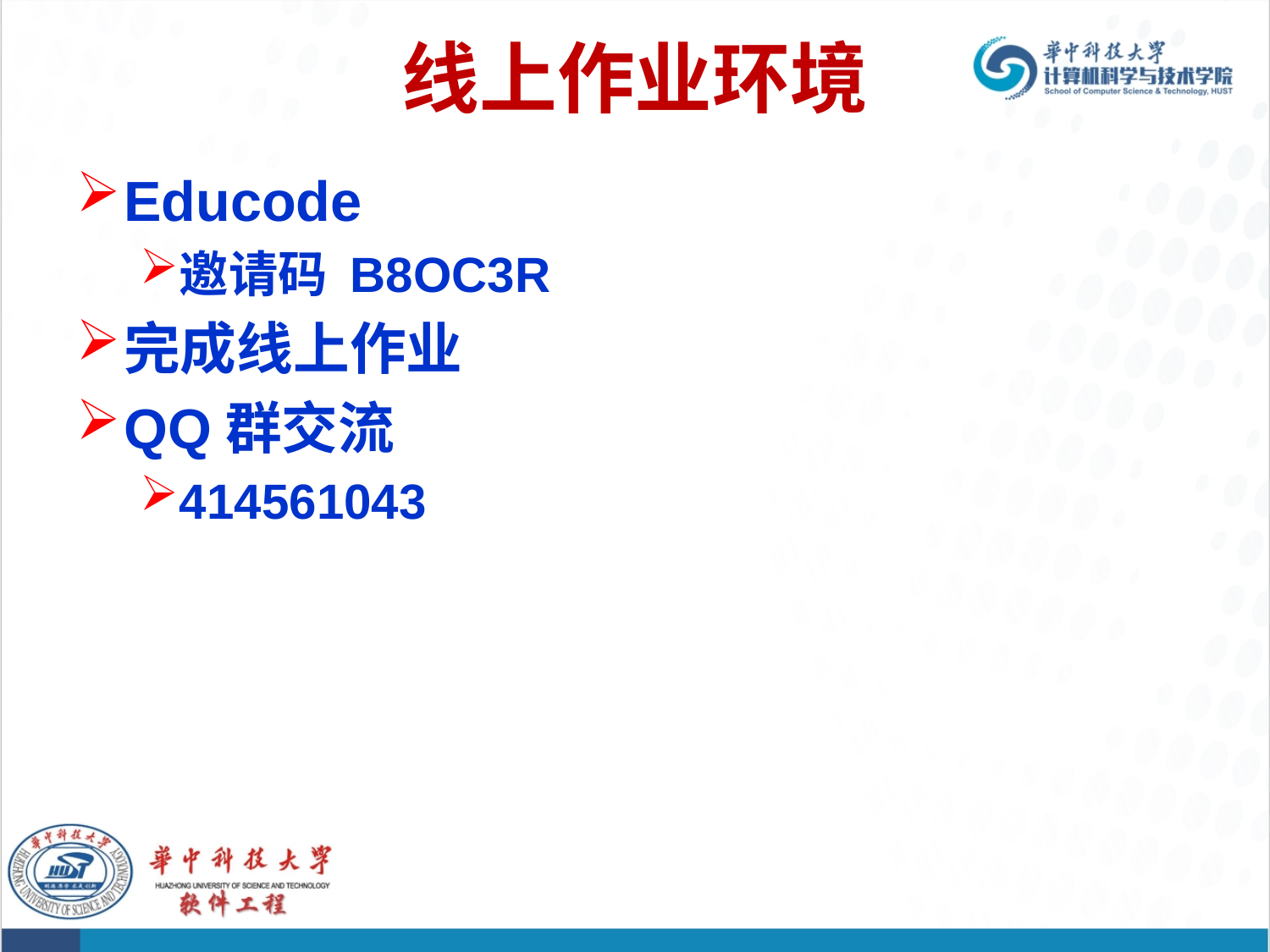

# 线上作业环境
Educode
邀请码 B8OC3R
完成线上作业
QQ群交流
414561043